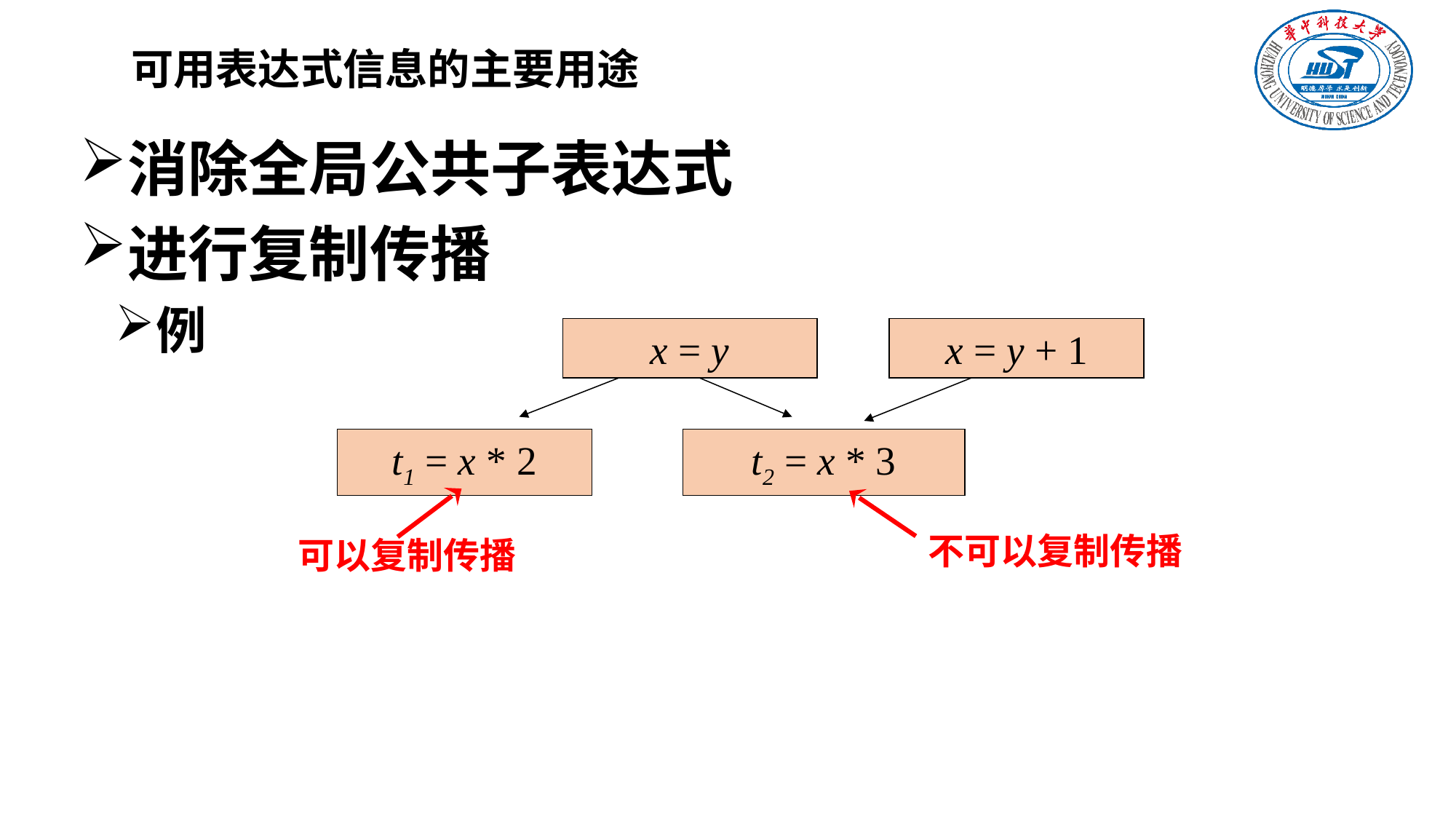

# 可用表达式信息的主要用途
消除全局公共子表达式
进行复制传播
例
x = y
x = y + 1

t1 = x * 2
t2 = x * 3
可以复制传播
不可以复制传播